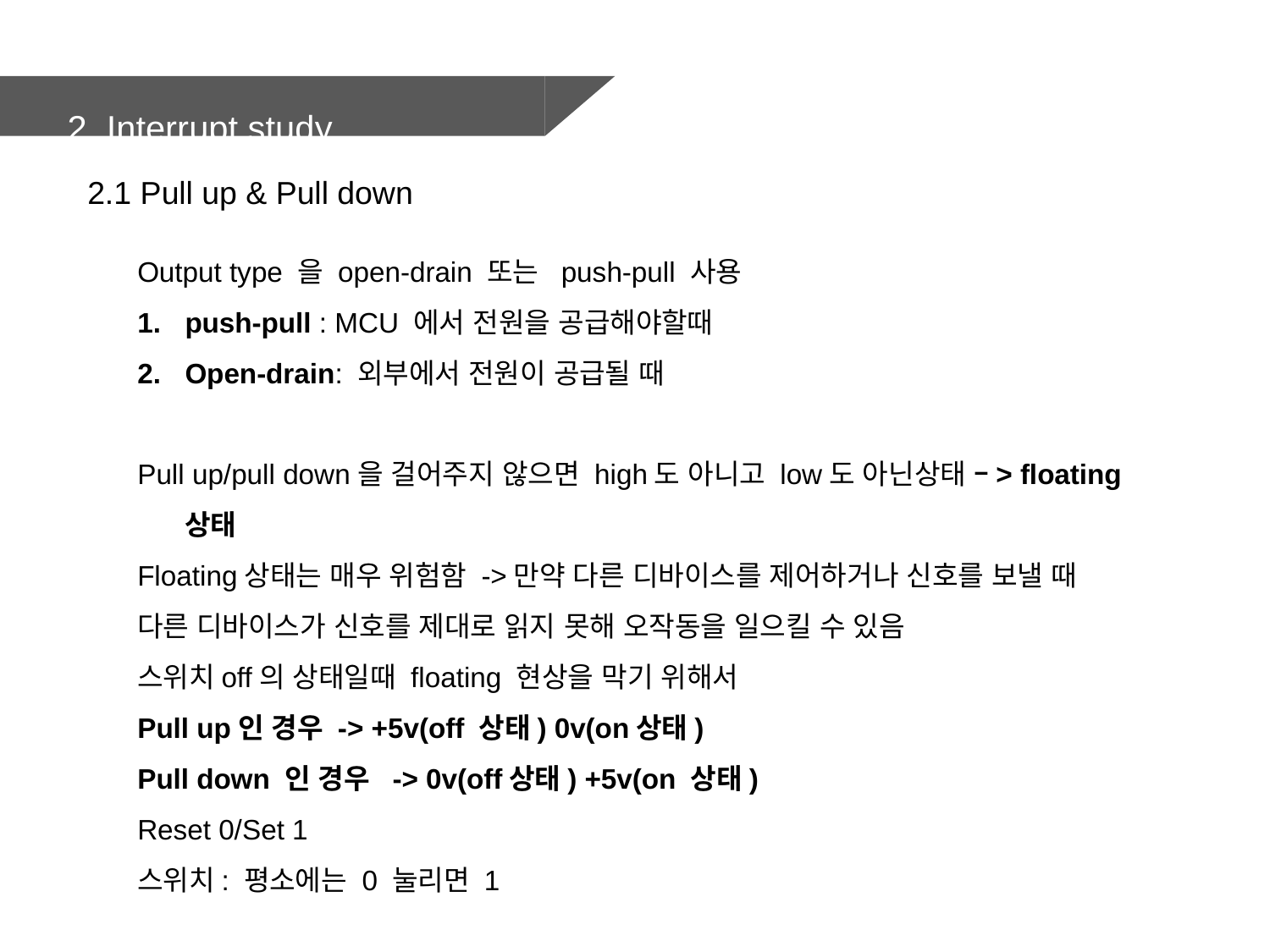

2. Interrupt study

2.1 Pull up & Pull down
Output type 을 open-drain 또는  push-pull 사용
push-pull : MCU 에서 전원을 공급해야할때
Open-drain: 외부에서 전원이 공급될 때

Pull up/pull down을 걸어주지 않으면 high도 아니고 low도 아닌상태 –> floating상태
Floating상태는 매우 위험함 ->만약 다른 디바이스를 제어하거나 신호를 보낼 때
다른 디바이스가 신호를 제대로 읽지 못해 오작동을 일으킬 수 있음
스위치off의 상태일때 floating 현상을 막기 위해서
Pull up인 경우 -> +5v(off 상태) 0v(on상태)
Pull down 인 경우  -> 0v(off상태) +5v(on 상태)
Reset 0/Set 1
스위치: 평소에는 0 눌리면 1